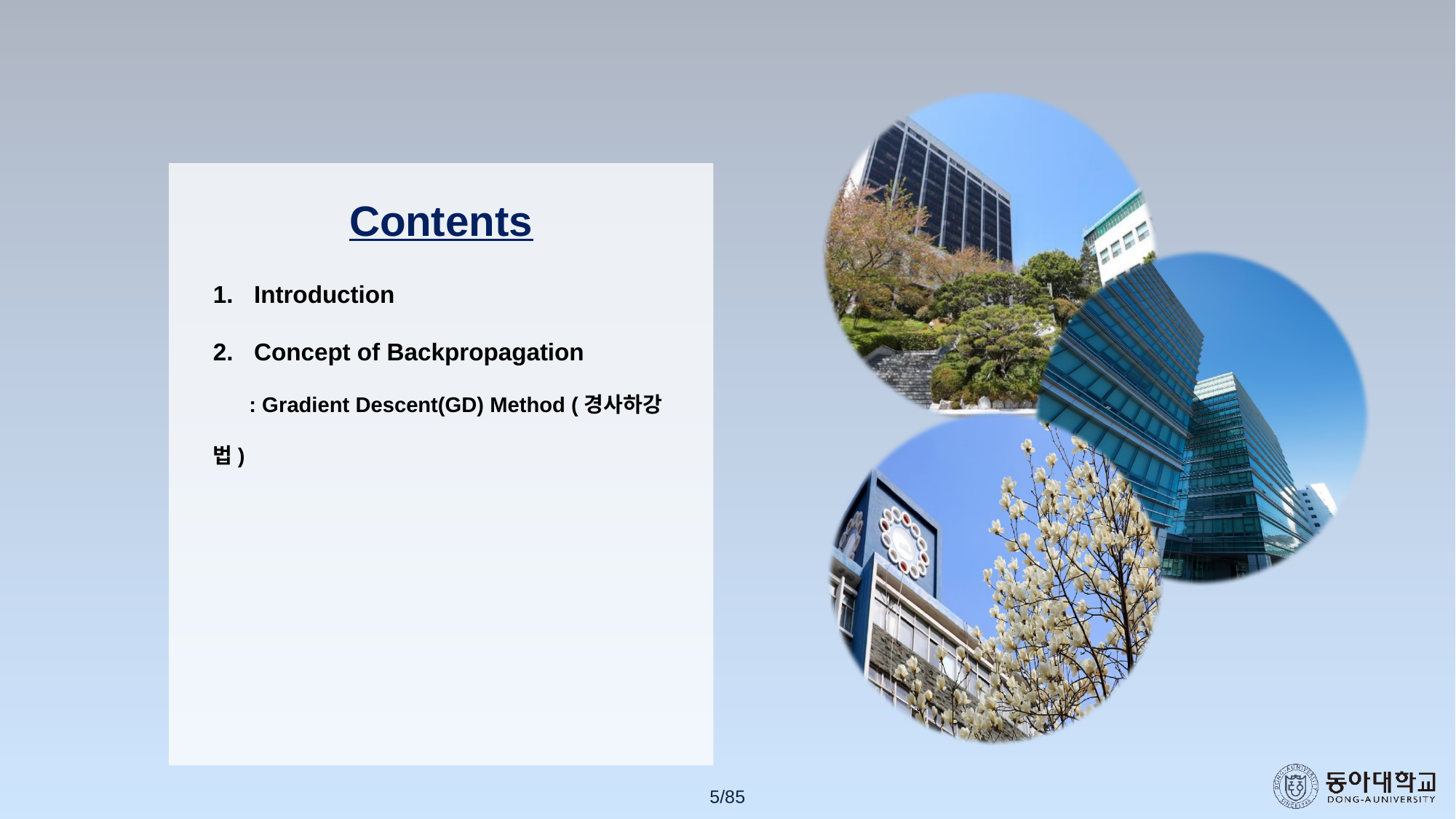

Introduction
Concept of Backpropagation
      : Gradient Descent(GD) Method (경사하강법)